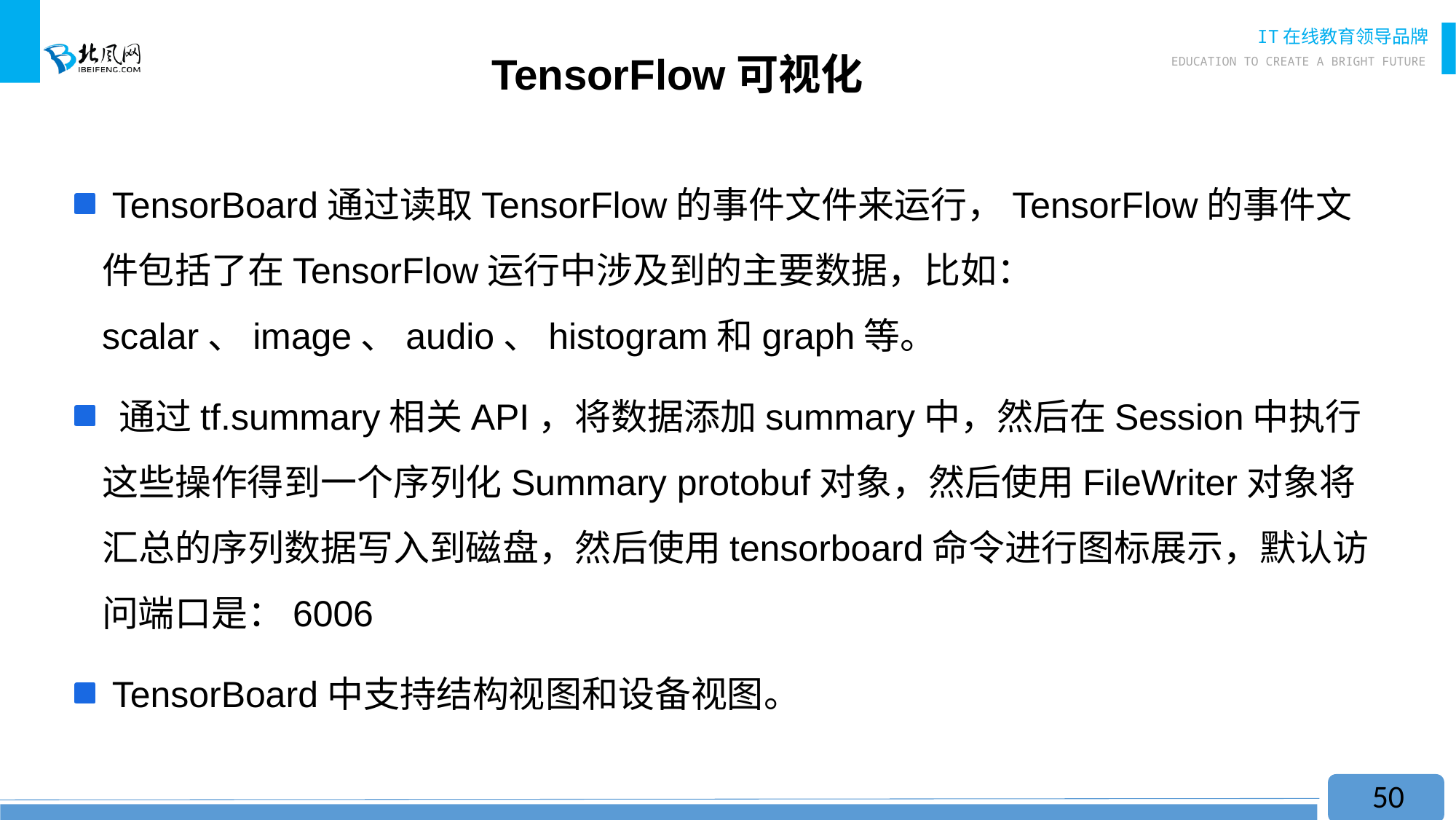

# TensorFlow可视化
 TensorBoard通过读取TensorFlow的事件文件来运行，TensorFlow的事件文件包括了在TensorFlow运行中涉及到的主要数据，比如：scalar、image、audio、histogram和graph等。
 通过tf.summary相关API，将数据添加summary中，然后在Session中执行这些操作得到一个序列化Summary protobuf对象，然后使用FileWriter对象将汇总的序列数据写入到磁盘，然后使用tensorboard命令进行图标展示，默认访问端口是：6006
 TensorBoard中支持结构视图和设备视图。